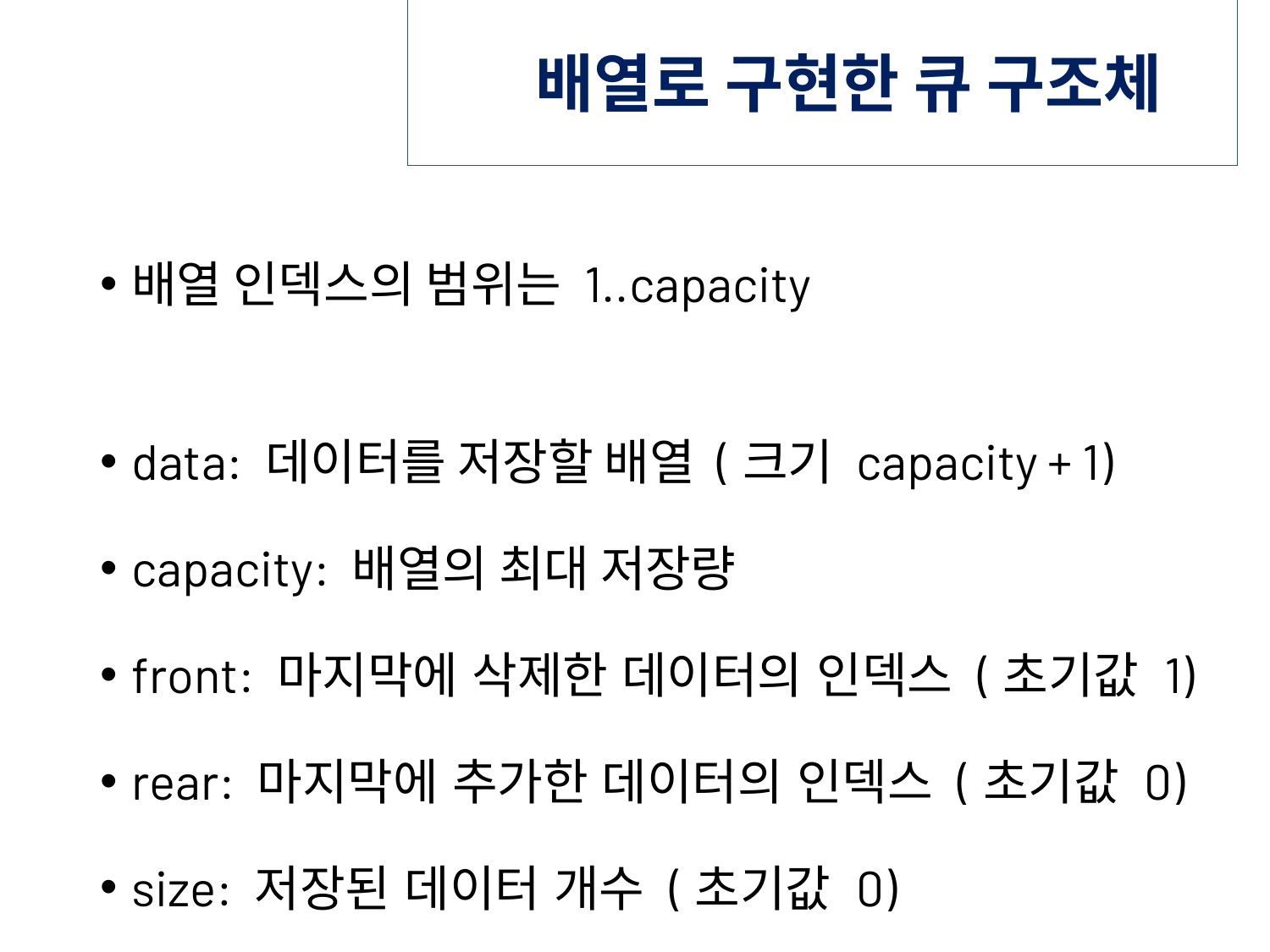

# 배열로 구현한 큐 구조체
배열 인덱스의 범위는 1..capacity

data: 데이터를 저장할 배열 (크기 capacity + 1)
capacity: 배열의 최대 저장량
front: 마지막에 삭제한 데이터의 인덱스 (초기값 1)
rear: 마지막에 추가한 데이터의 인덱스 (초기값 0)
size: 저장된 데이터 개수 (초기값 0)